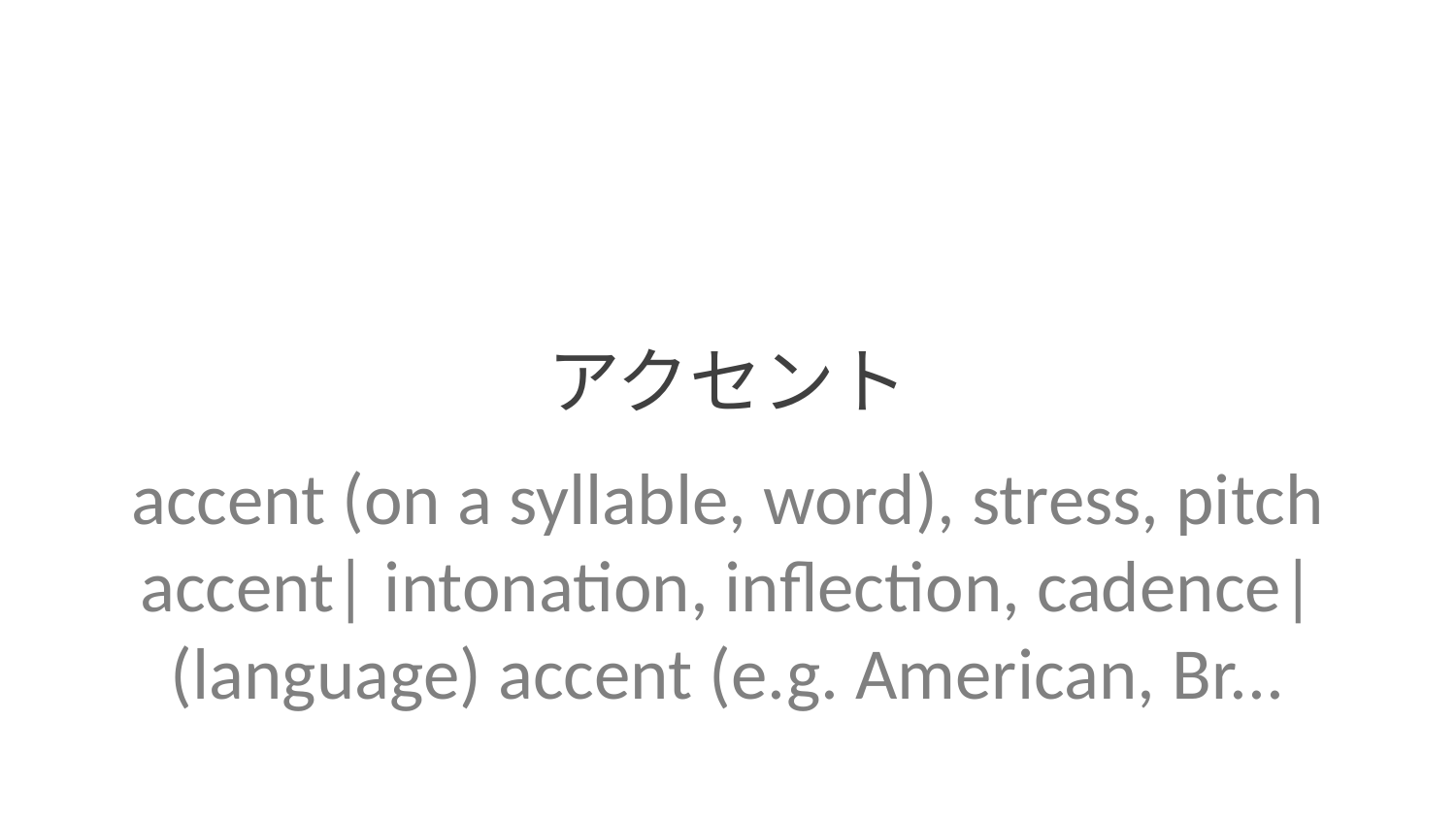

アクセント
accent (on a syllable, word), stress, pitch accent| intonation, inflection, cadence| (language) accent (e.g. American, Br...